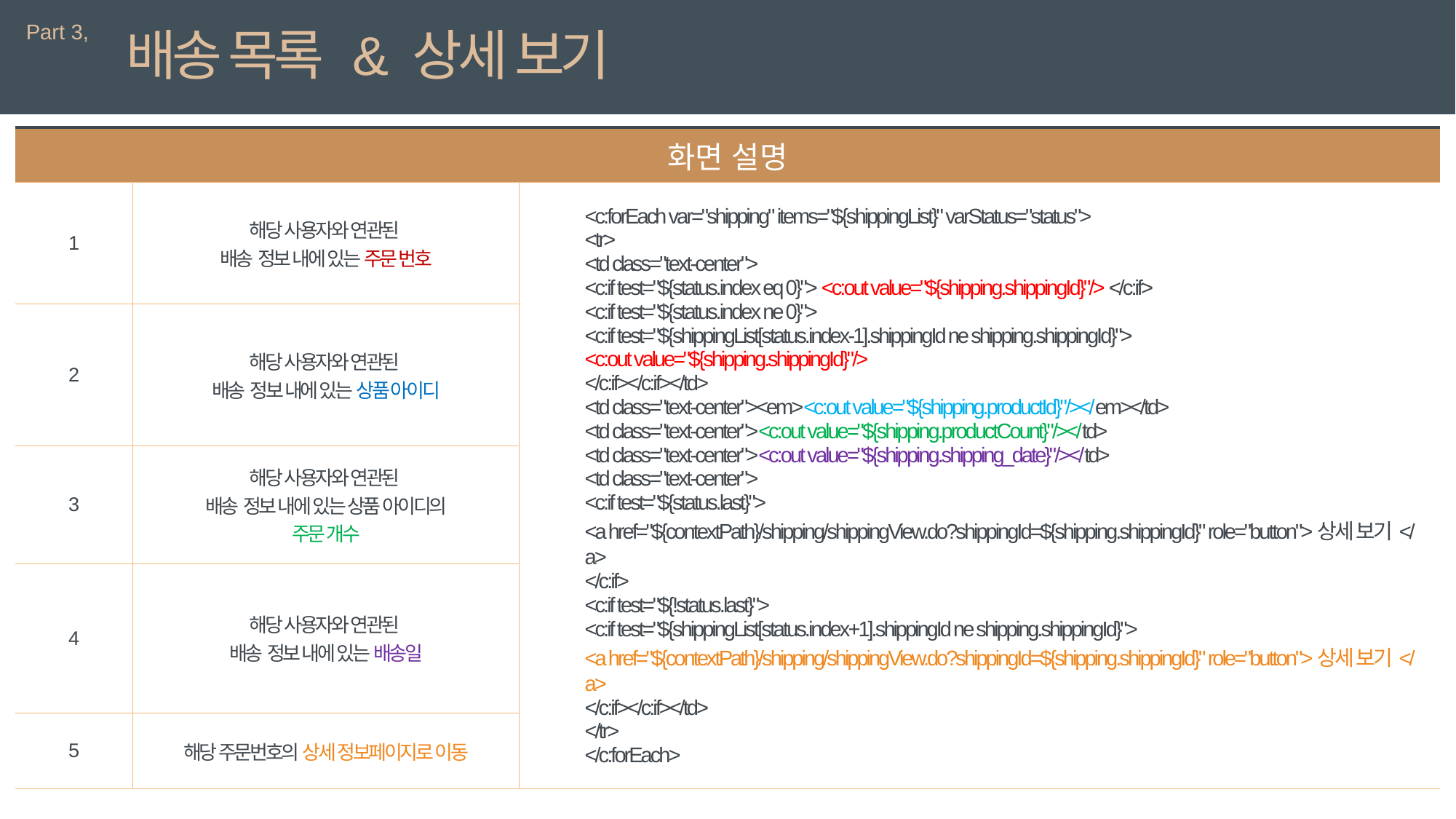

Part 3,
배송 목록 & 상세 보기
| 화면 설명 |  | 상세 설명 |
| --- | --- | --- |
| 1 | 해당 사용자와 연관된 배송 정보 내에 있는 주문 번호 | <c:forEach var="shipping" items="${shippingList}" varStatus="status"> <tr> <td class="text-center"> <c:if test="${status.index eq 0}"> <c:out value="${shipping.shippingId}"/> </c:if> <c:if test="${status.index ne 0}"> <c:if test="${shippingList[status.index-1].shippingId ne shipping.shippingId}"> <c:out value="${shipping.shippingId}"/> </c:if></c:if></td> <td class="text-center"><em><c:out value="${shipping.productId}"/></em></td> <td class="text-center"><c:out value="${shipping.productCount}"/></td> <td class="text-center"><c:out value="${shipping.shipping\_date}"/></td> <td class="text-center"> <c:if test="${status.last}"> <a href="${contextPath}/shipping/shippingView.do?shippingId=${shipping.shippingId}" role="button">상세 보기</a> </c:if> <c:if test="${!status.last}"> <c:if test="${shippingList[status.index+1].shippingId ne shipping.shippingId}"> <a href="${contextPath}/shipping/shippingView.do?shippingId=${shipping.shippingId}" role="button">상세 보기</a> </c:if></c:if></td> </tr> </c:forEach> |
| 2 | 해당 사용자와 연관된 배송 정보 내에 있는 상품 아이디 | 우편번호 : <%=request.getParameter("zipCode") %><br> |
| 3 | 해당 사용자와 연관된 배송 정보 내에 있는 상품 아이디의 주문 개수 | 주소 : <%=request.getParameter("address") %><br> |
| 4 | 해당 사용자와 연관된 배송 정보 내에 있는 배송일 | 연락처 : <%=request.getParameter("phoneNum") %> |
| 5 | 해당 주문번호의 상세 정보페이지로 이동 | <label class="col-sm-2">주소</label> <input name="address" type="text" class="form-control" value=<%=address %>> |